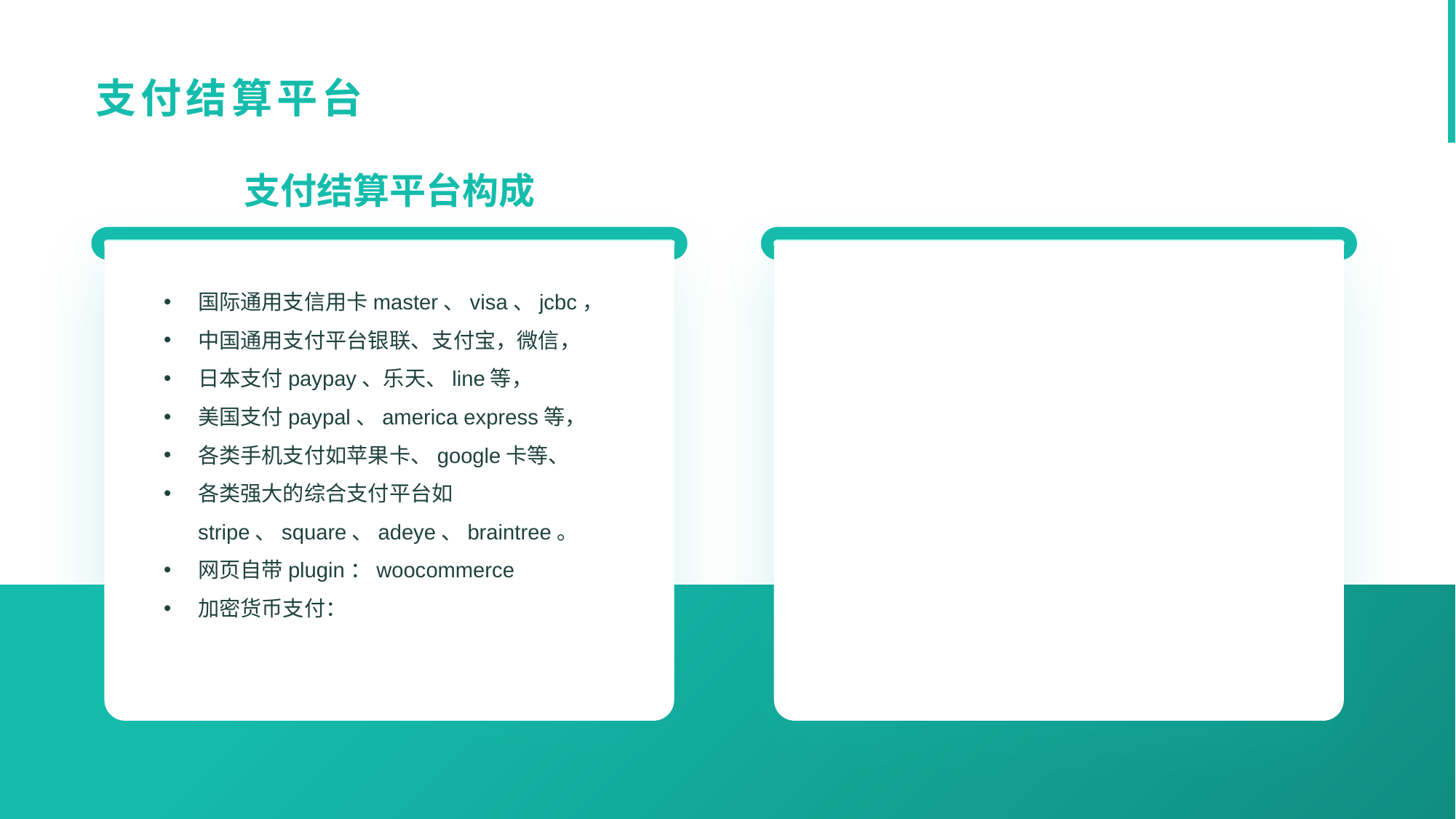

支付结算平台

支付结算平台构成

国际通用支信用卡master、visa、jcbc，
中国通用支付平台银联、支付宝，微信，
日本支付paypay、乐天、line等，
美国支付paypal、america express等，
各类手机支付如苹果卡、google卡等、
各类强大的综合支付平台如stripe、square、adeye、braintree。
网页自带plugin：woocommerce
加密货币支付：